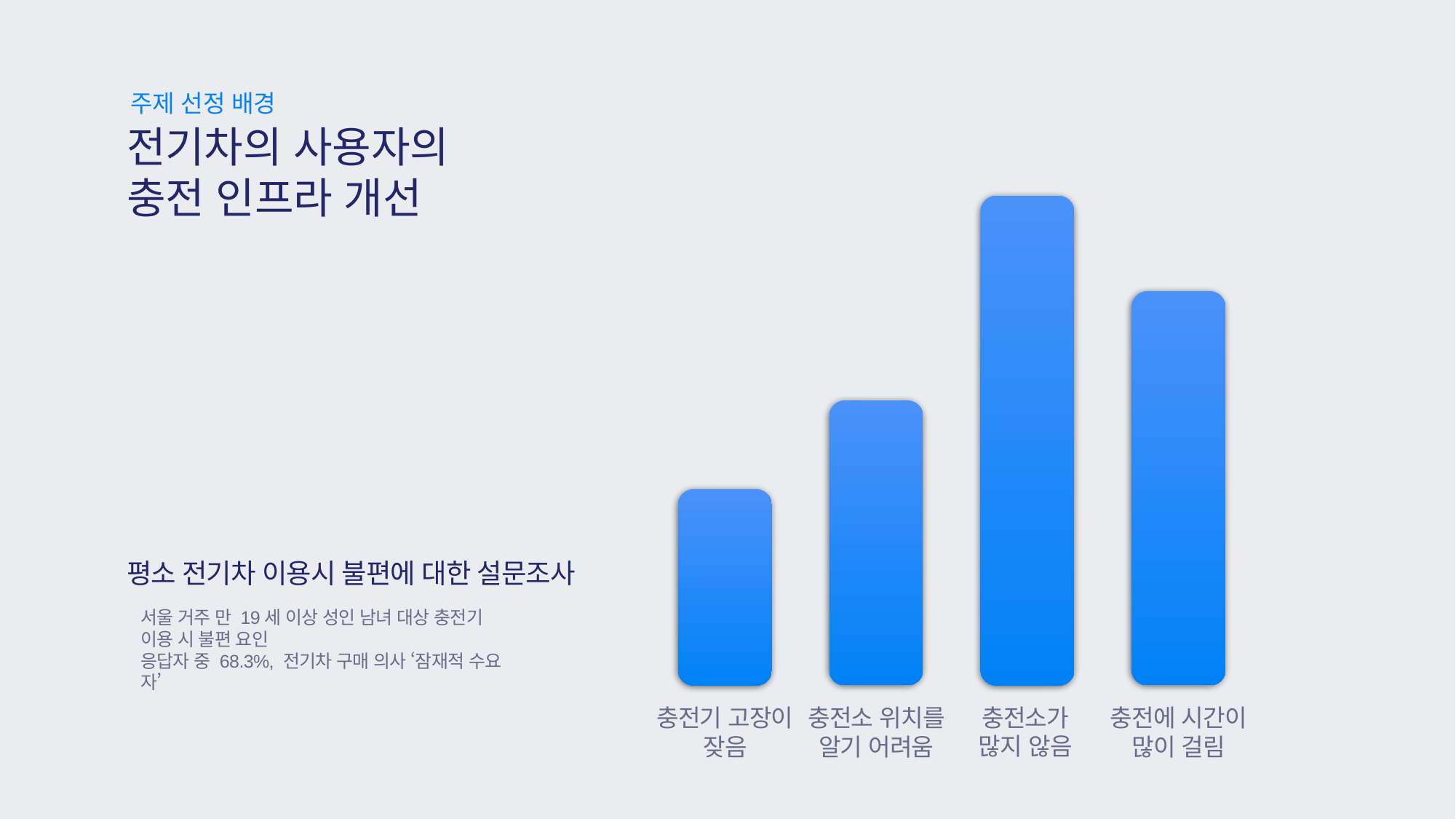

주제 선정 배경
전기차의 사용자의
충전 인프라 개선

평소 전기차 이용시 불편에 대한 설문조사
서울 거주 만 19세 이상 성인 남녀 대상 충전기 이용 시 불편 요인
응답자 중 68.3%, 전기차 구매 의사 ‘잠재적 수요자’
충전소가
많지 않음
충전기 고장이
잦음
충전소 위치를
알기 어려움
키워드
충전에 시간이
많이 걸림